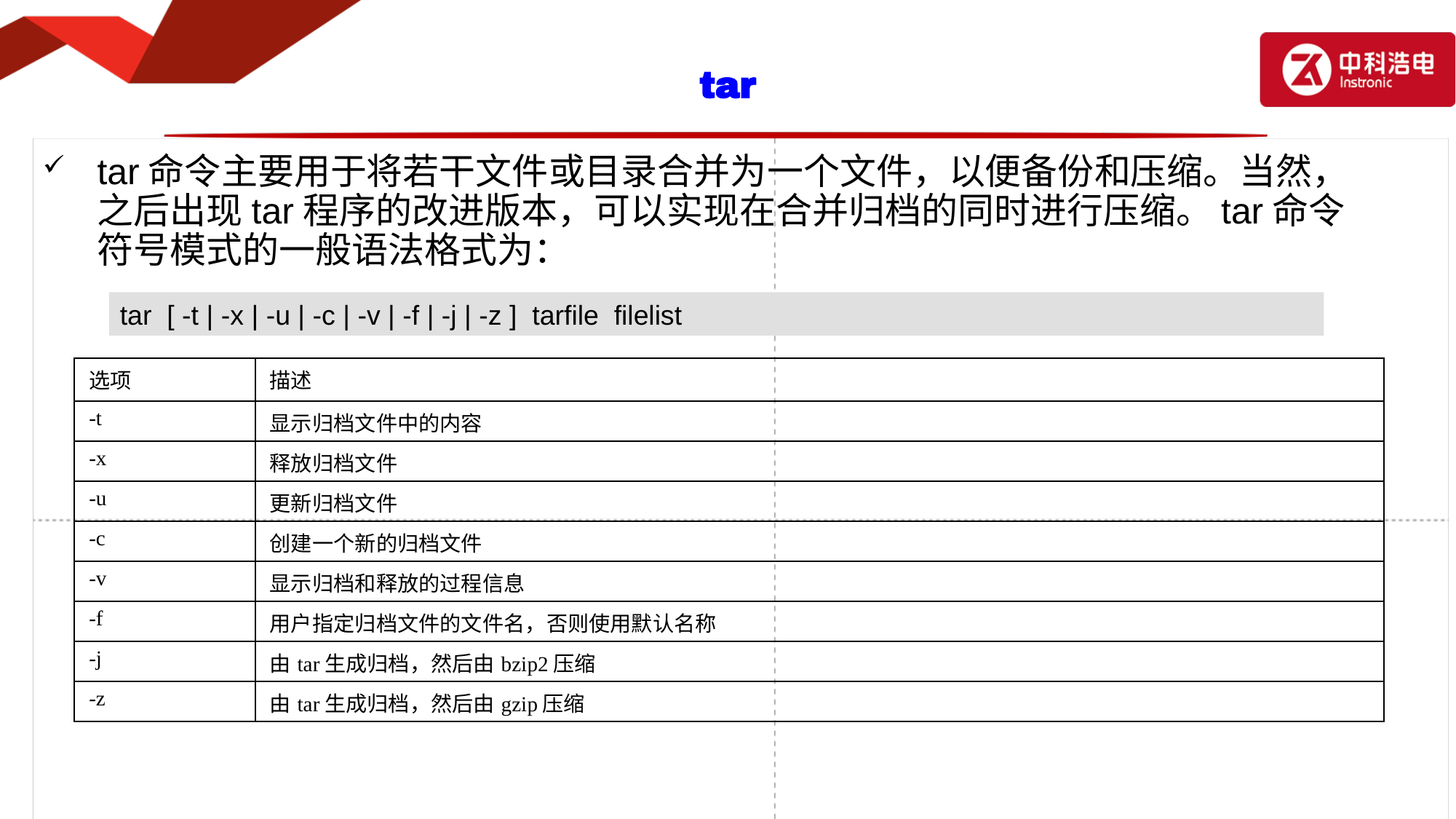

# tar
tar命令主要用于将若干文件或目录合并为一个文件，以便备份和压缩。当然，之后出现tar程序的改进版本，可以实现在合并归档的同时进行压缩。tar命令符号模式的一般语法格式为：
tar  [ -t | -x | -u | -c | -v | -f | -j | -z ]  tarfile  filelist
| 选项 | 描述 |
| --- | --- |
| -t | 显示归档文件中的内容 |
| -x | 释放归档文件 |
| -u | 更新归档文件 |
| -c | 创建一个新的归档文件 |
| -v | 显示归档和释放的过程信息 |
| -f | 用户指定归档文件的文件名，否则使用默认名称 |
| -j | 由tar生成归档，然后由bzip2压缩 |
| -z | 由tar生成归档，然后由gzip压缩 |